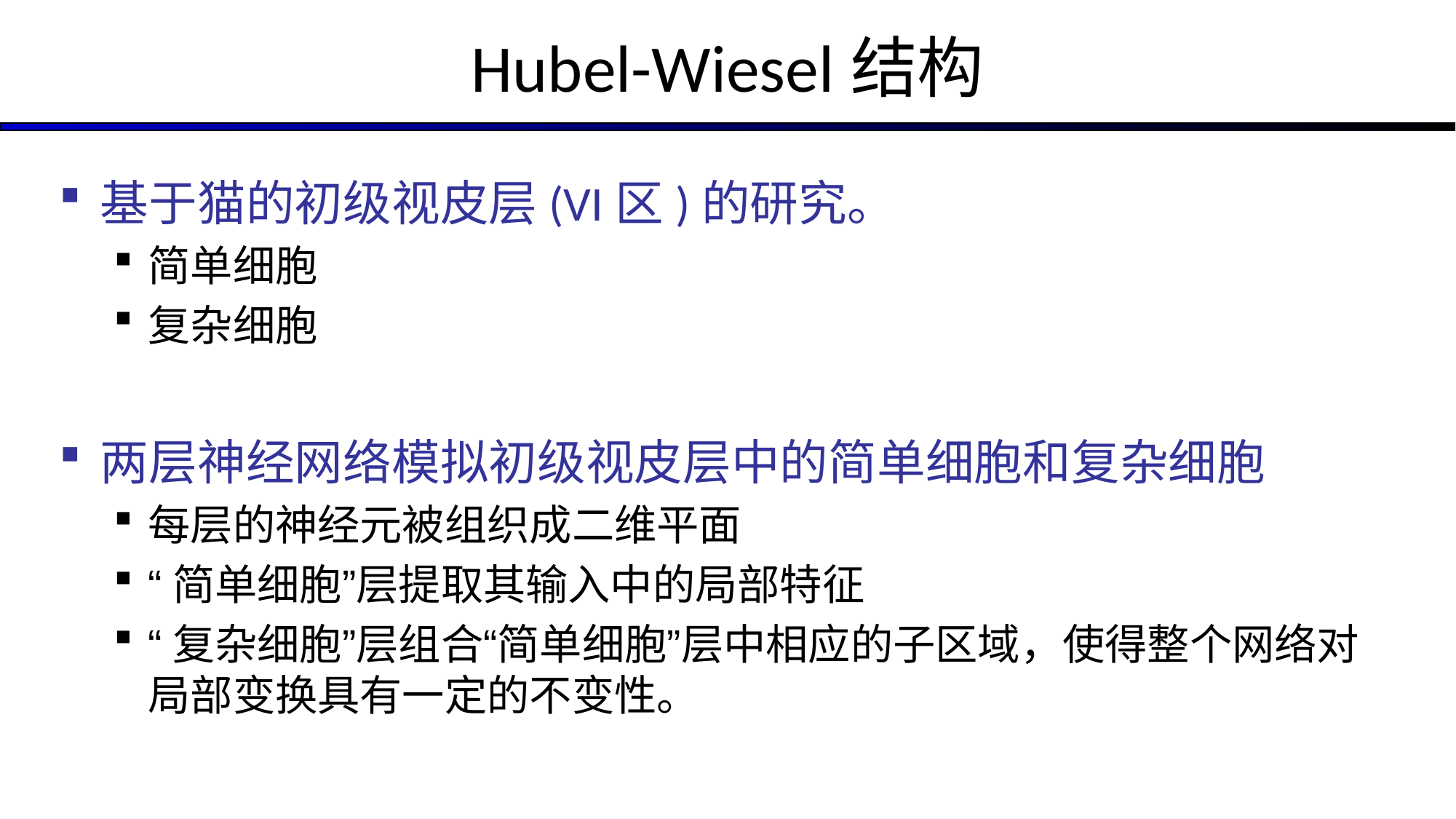

# Hubel-Wiesel结构
基于猫的初级视皮层(VI区)的研究。
简单细胞
复杂细胞

两层神经网络模拟初级视皮层中的简单细胞和复杂细胞
每层的神经元被组织成二维平面
“简单细胞”层提取其输入中的局部特征
“复杂细胞”层组合“简单细胞”层中相应的子区域，使得整个网络对局部变换具有一定的不变性。